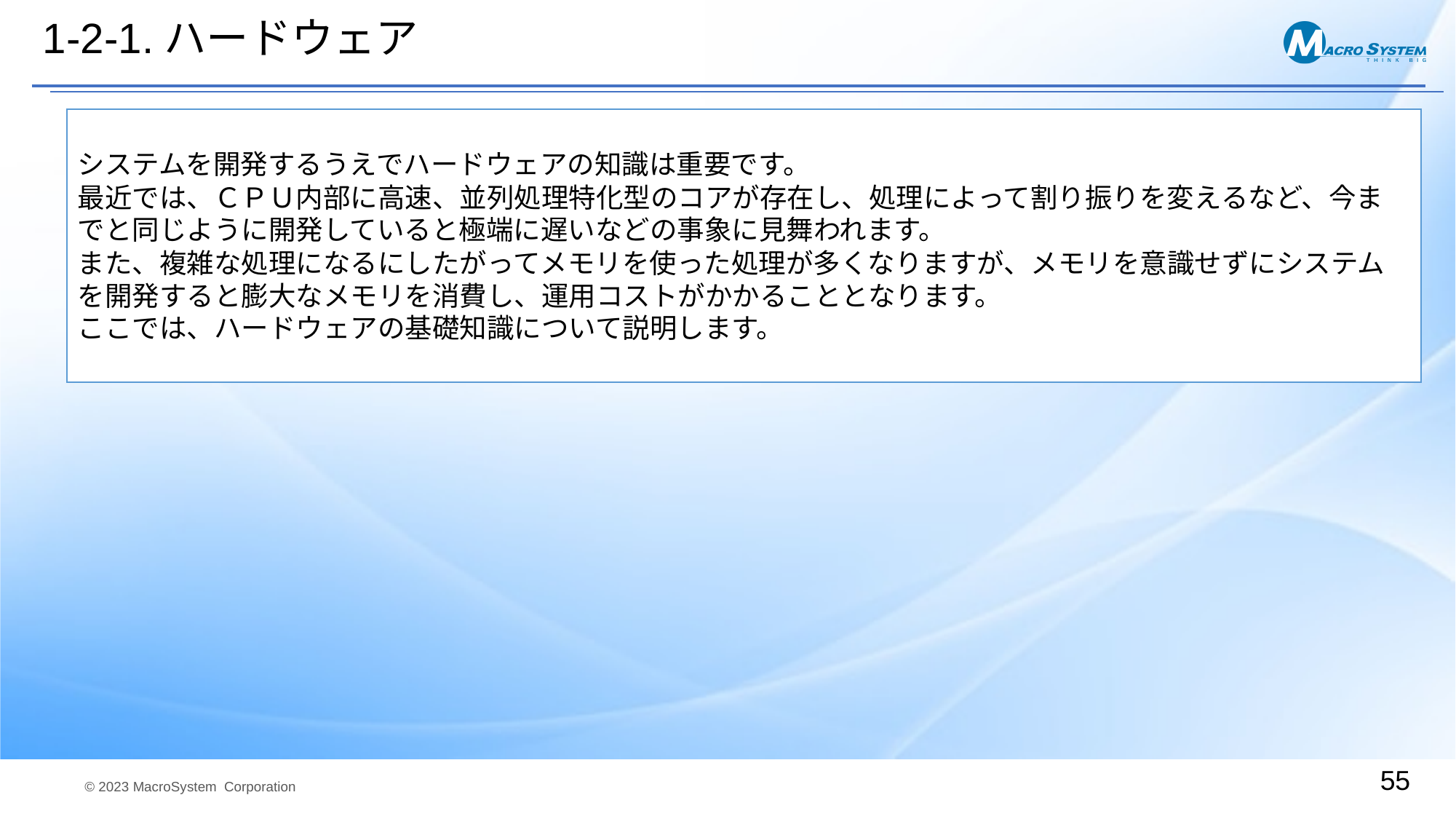

# 1-2-1.ハードウェア
システムを開発するうえでハードウェアの知識は重要です。
最近では、ＣＰＵ内部に高速、並列処理特化型のコアが存在し、処理によって割り振りを変えるなど、今までと同じように開発していると極端に遅いなどの事象に見舞われます。
また、複雑な処理になるにしたがってメモリを使った処理が多くなりますが、メモリを意識せずにシステムを開発すると膨大なメモリを消費し、運用コストがかかることとなります。
ここでは、ハードウェアの基礎知識について説明します。